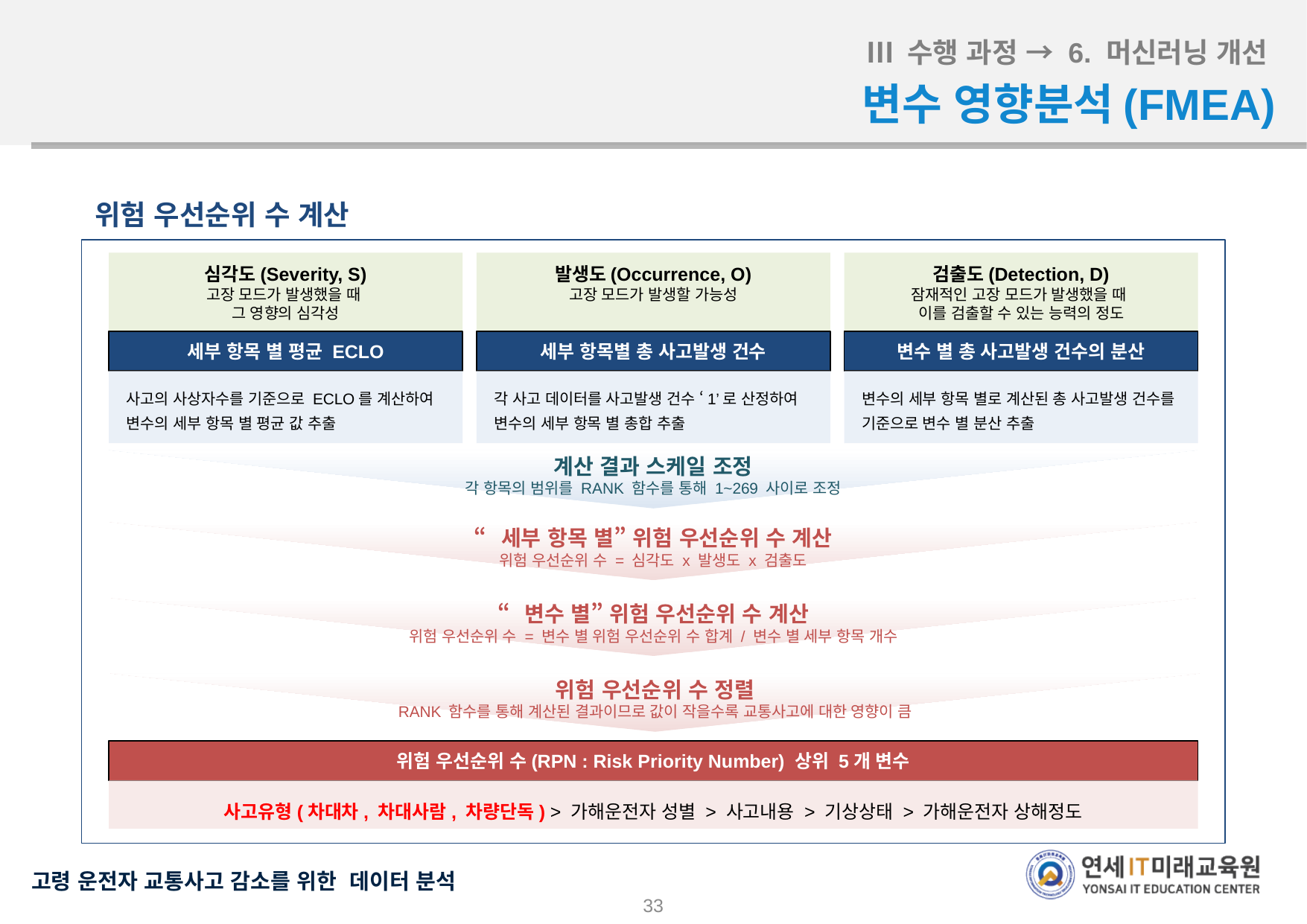

Ⅲ 수행 과정 → 6. 머신러닝 개선
변수 영향분석(FMEA)
위험 우선순위 수 계산

심각도(Severity, S)
고장 모드가 발생했을 때
그 영향의 심각성
세부 항목 별 평균 ECLO
사고의 사상자수를 기준으로 ECLO를 계산하여 변수의 세부 항목 별 평균 값 추출
발생도(Occurrence, O)
고장 모드가 발생할 가능성

세부 항목별 총 사고발생 건수
각 사고 데이터를 사고발생 건수 ‘1’로 산정하여 변수의 세부 항목 별 총합 추출
검출도(Detection, D)
잠재적인 고장 모드가 발생했을 때
이를 검출할 수 있는 능력의 정도
변수 별 총 사고발생 건수의 분산
변수의 세부 항목 별로 계산된 총 사고발생 건수를 기준으로 변수 별 분산 추출
계산 결과 스케일 조정
각 항목의 범위를 RANK 함수를 통해 1~269 사이로 조정

“세부 항목 별” 위험 우선순위 수 계산
위험 우선순위 수 = 심각도 x 발생도 x 검출도

“변수 별” 위험 우선순위 수 계산
위험 우선순위 수 = 변수 별 위험 우선순위 수 합계 / 변수 별 세부 항목 개수

위험 우선순위 수 정렬
RANK 함수를 통해 계산된 결과이므로 값이 작을수록 교통사고에 대한 영향이 큼

위험 우선순위 수(RPN : Risk Priority Number) 상위 5개 변수
사고유형(차대차, 차대사람, 차량단독) > 가해운전자 성별 > 사고내용 > 기상상태 > 가해운전자 상해정도
33